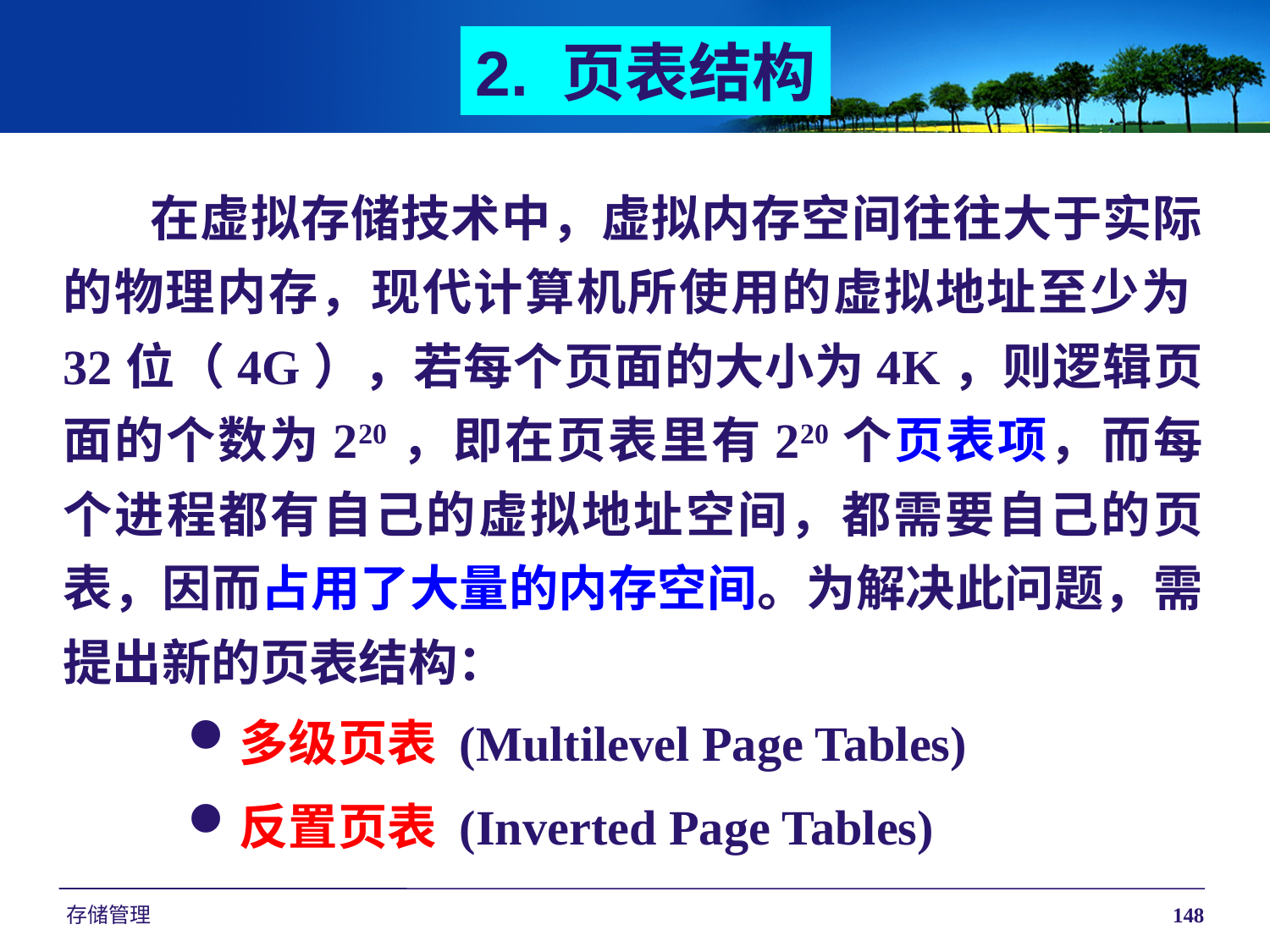

2. 页表结构
在虚拟存储技术中，虚拟内存空间往往大于实际的物理内存，现代计算机所使用的虚拟地址至少为32位（4G），若每个页面的大小为4K，则逻辑页面的个数为220，即在页表里有220个页表项，而每个进程都有自己的虚拟地址空间，都需要自己的页表，因而占用了大量的内存空间。为解决此问题，需提出新的页表结构：
多级页表 (Multilevel Page Tables)
反置页表 (Inverted Page Tables)
存储管理
148